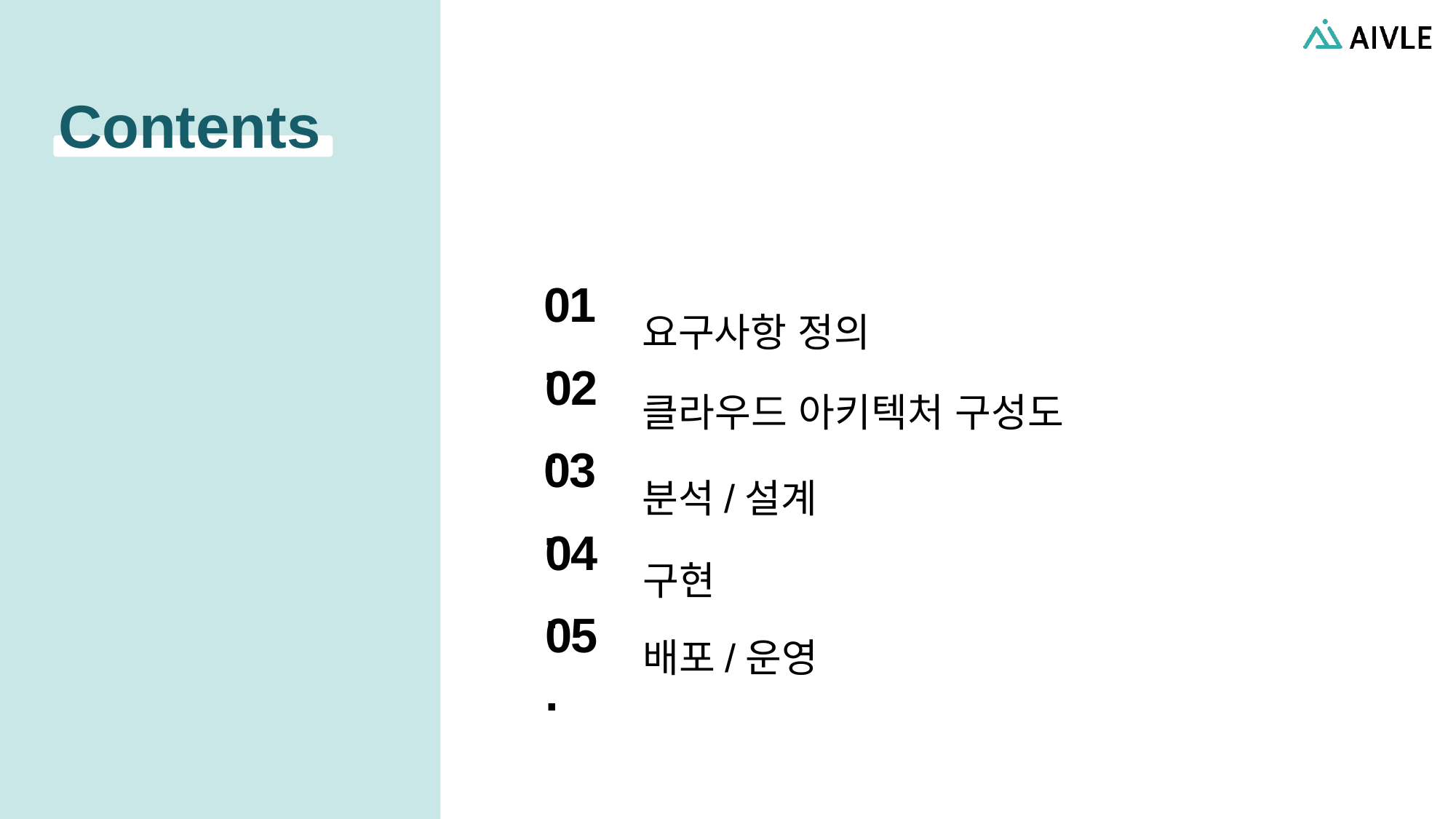

01.
요구사항 정의
02.
클라우드 아키텍처 구성도
03.
분석/설계
04.
구현
05.
배포/운영